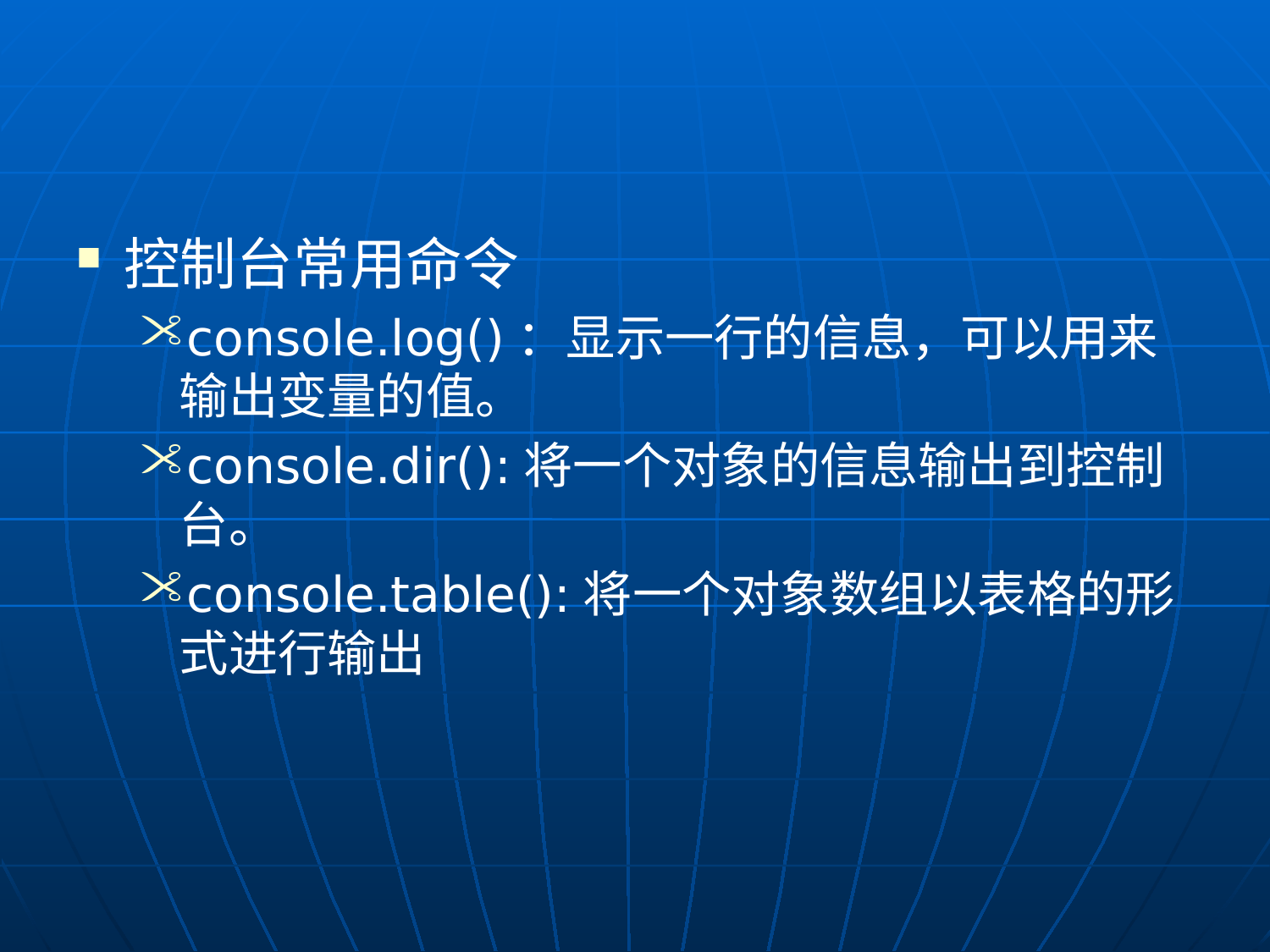

#
控制台常用命令
console.log()：显示一行的信息，可以用来输出变量的值。
console.dir():将一个对象的信息输出到控制台。
console.table():将一个对象数组以表格的形式进行输出